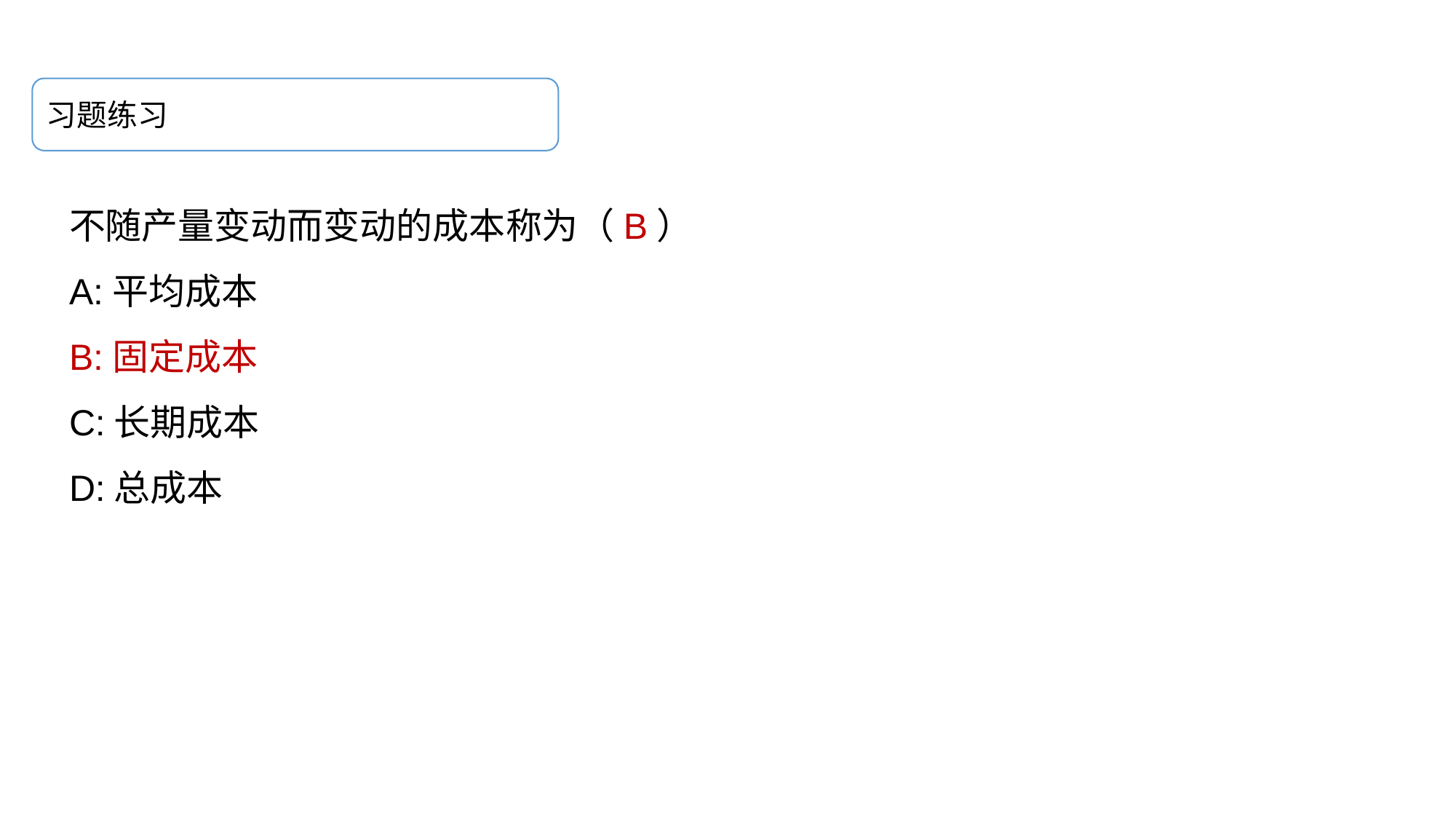

习题练习
不随产量变动而变动的成本称为（B）
A:平均成本
B:固定成本
C:长期成本
D:总成本